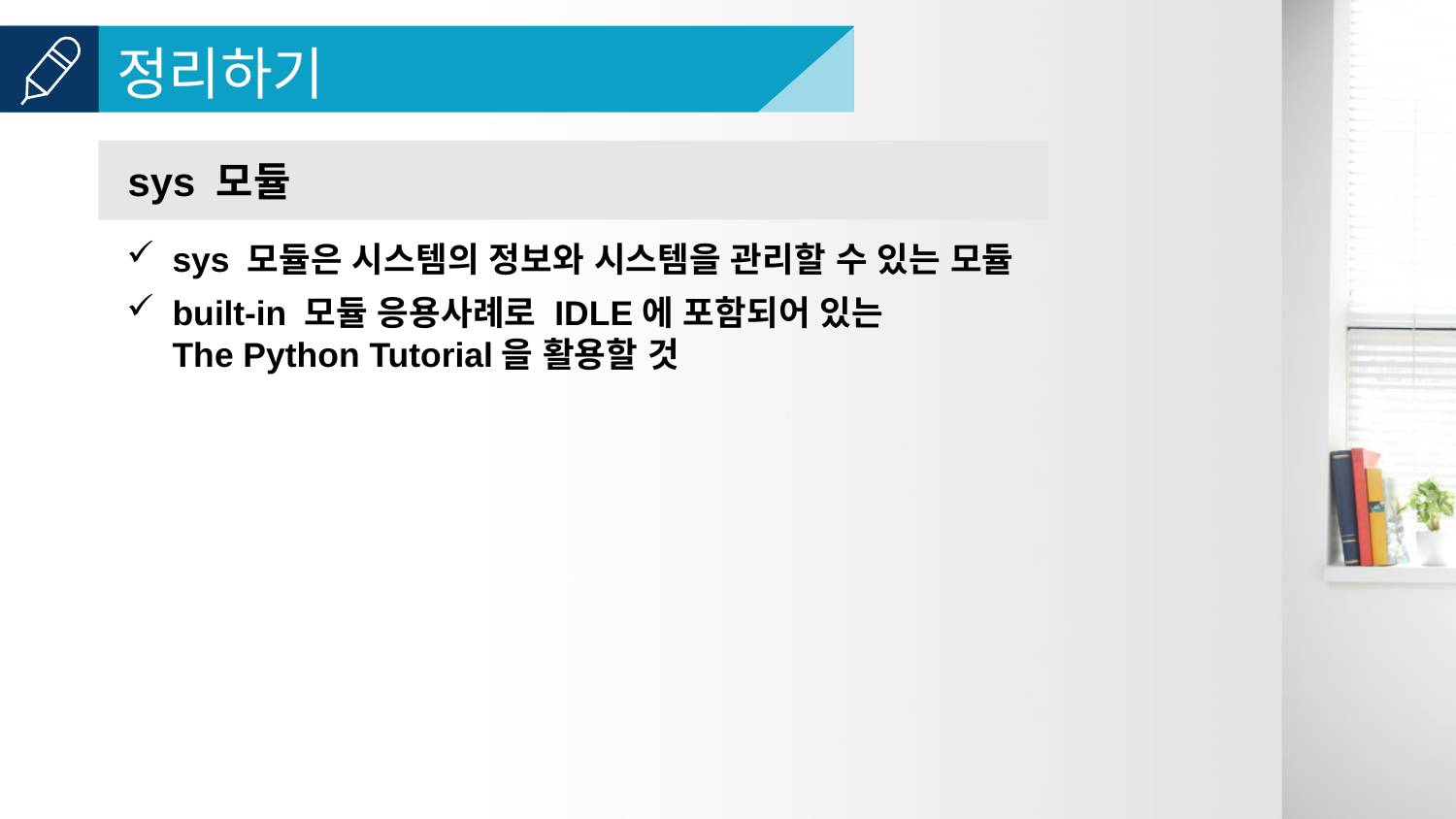

sys 모듈
sys 모듈은 시스템의 정보와 시스템을 관리할 수 있는 모듈
built-in 모듈 응용사례로 IDLE에 포함되어 있는
The Python Tutorial을 활용할 것